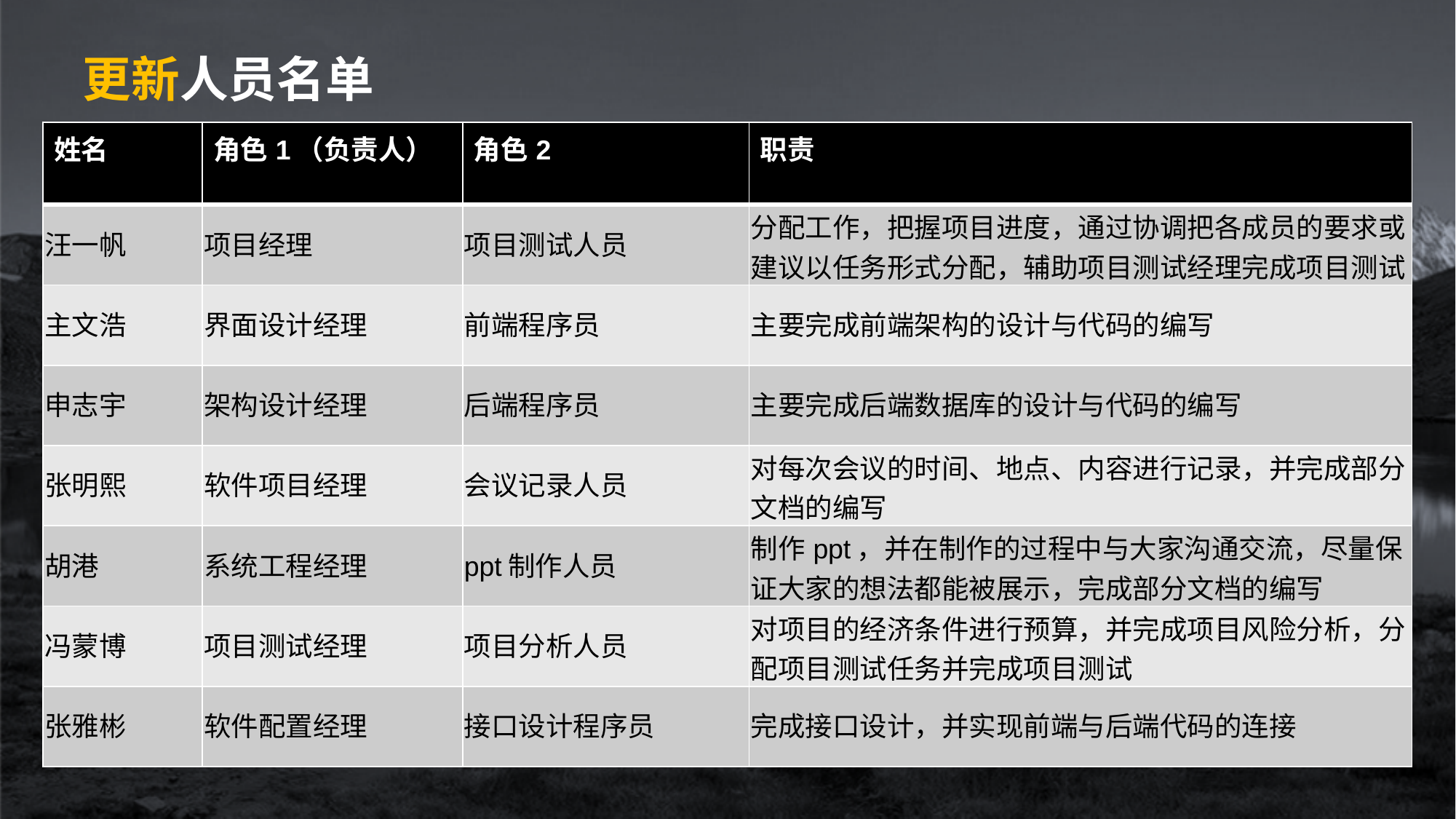

更新人员名单
| 姓名 | 角色1（负责人） | 角色2 | 职责 |
| --- | --- | --- | --- |
| 汪一帆 | 项目经理 | 项目测试人员 | 分配工作，把握项目进度，通过协调把各成员的要求或建议以任务形式分配，辅助项目测试经理完成项目测试 |
| 主文浩 | 界面设计经理 | 前端程序员 | 主要完成前端架构的设计与代码的编写 |
| 申志宇 | 架构设计经理 | 后端程序员 | 主要完成后端数据库的设计与代码的编写 |
| 张明熙 | 软件项目经理 | 会议记录人员 | 对每次会议的时间、地点、内容进行记录，并完成部分文档的编写 |
| 胡港 | 系统工程经理 | ppt制作人员 | 制作ppt，并在制作的过程中与大家沟通交流，尽量保证大家的想法都能被展示，完成部分文档的编写 |
| 冯蒙博 | 项目测试经理 | 项目分析人员 | 对项目的经济条件进行预算，并完成项目风险分析，分配项目测试任务并完成项目测试 |
| 张雅彬 | 软件配置经理 | 接口设计程序员 | 完成接口设计，并实现前端与后端代码的连接 |